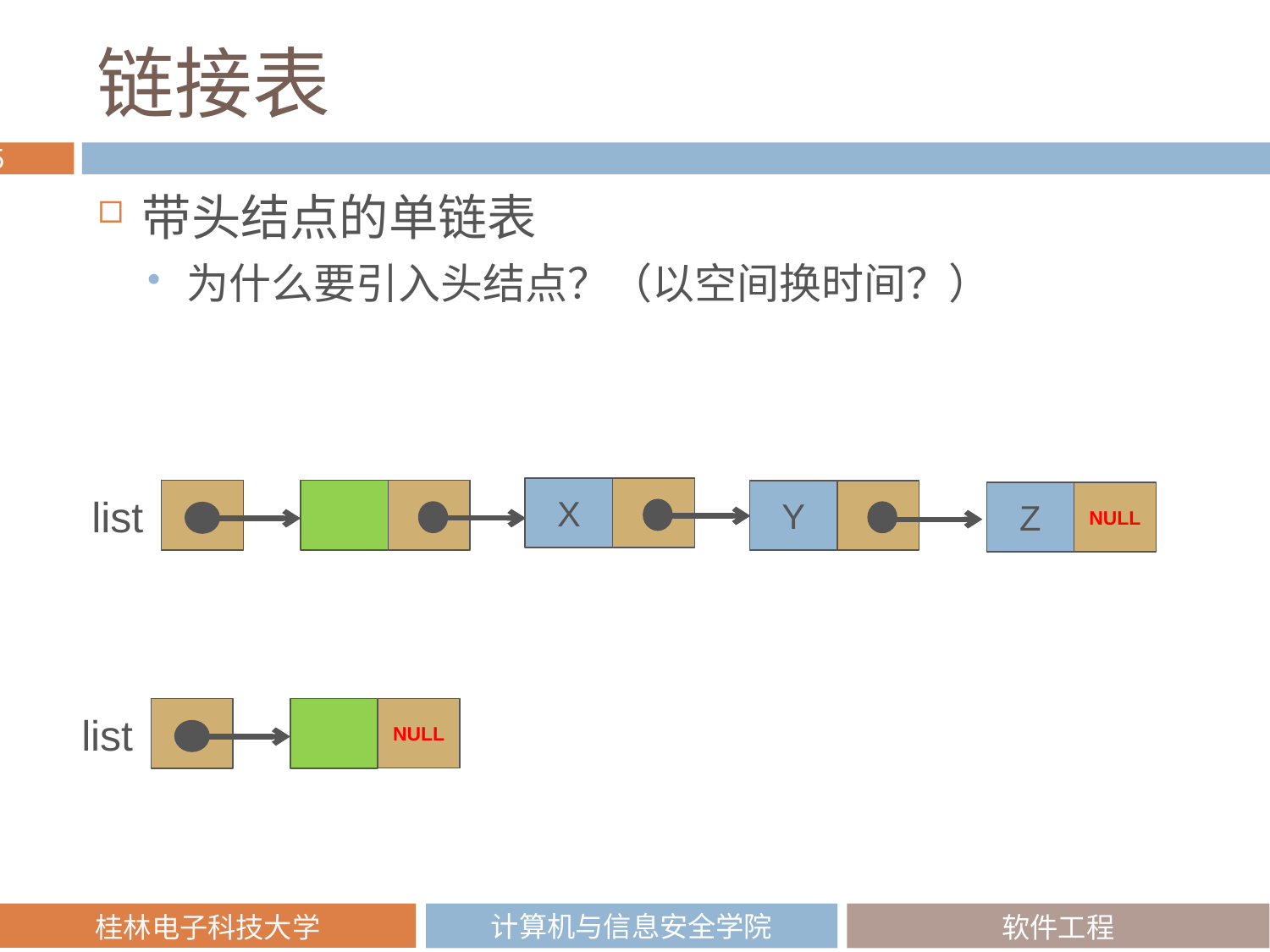

# 链接表
带头结点的单链表
为什么要引入头结点？（以空间换时间？）

X

Y
NULL
Z
list

NULL

list